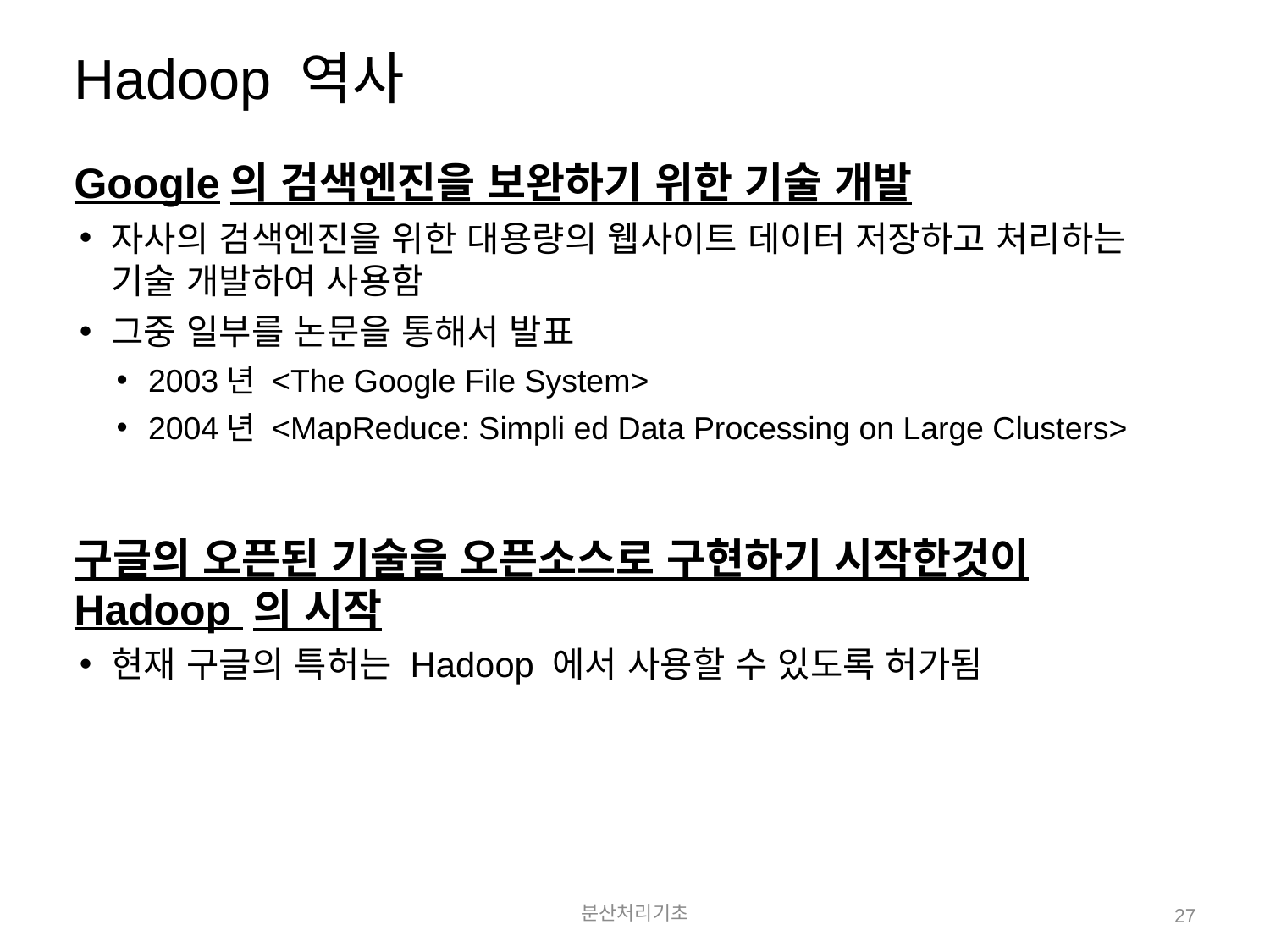

# Hadoop 역사
Google의 검색엔진을 보완하기 위한 기술 개발
자사의 검색엔진을 위한 대용량의 웹사이트 데이터 저장하고 처리하는 기술 개발하여 사용함
그중 일부를 논문을 통해서 발표
2003년 <The Google File System>
2004년 <MapReduce: Simpli ed Data Processing on Large Clusters>

구글의 오픈된 기술을 오픈소스로 구현하기 시작한것이 Hadoop 의 시작
현재 구글의 특허는 Hadoop 에서 사용할 수 있도록 허가됨

분산처리기초
27